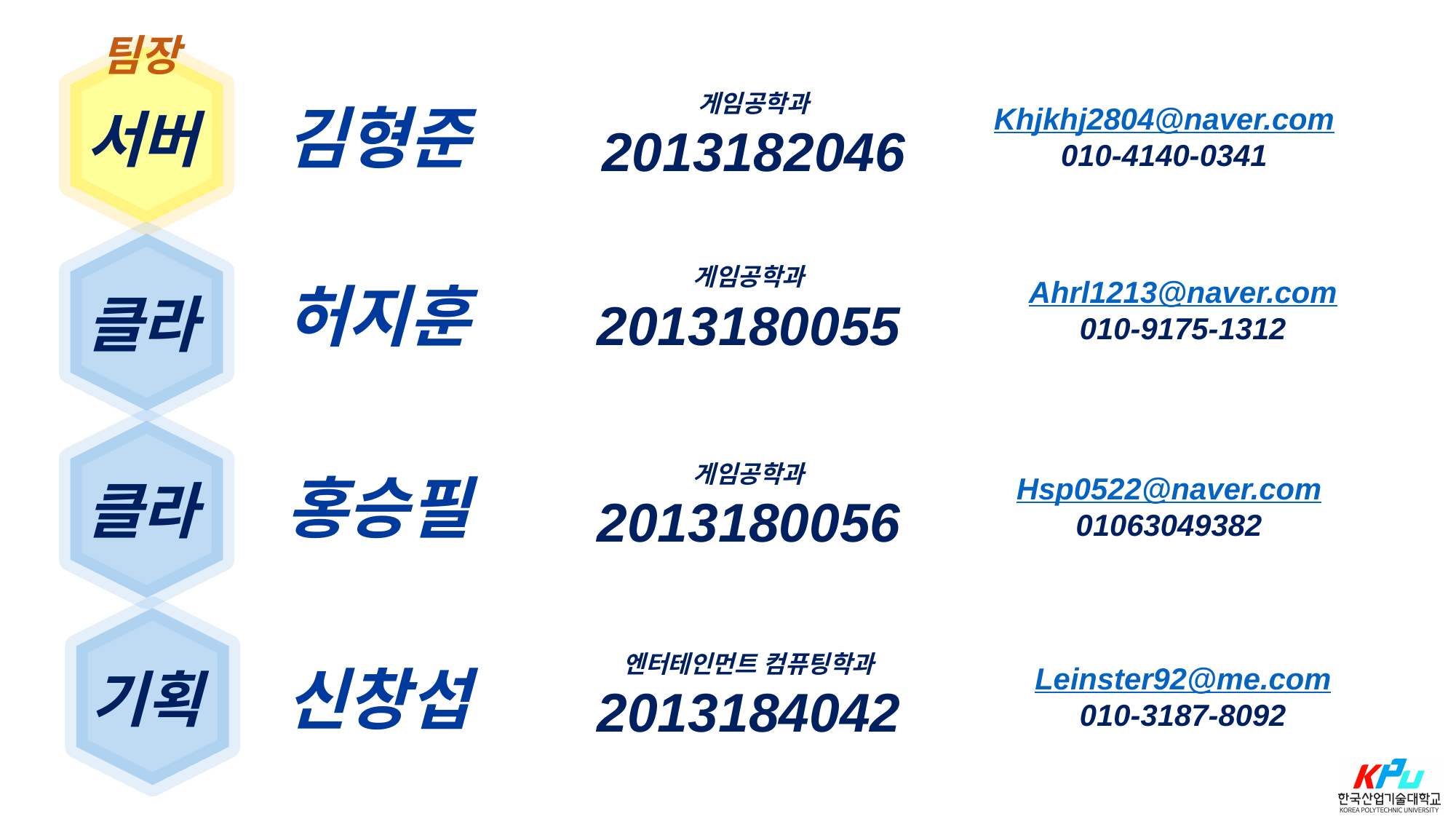

팀장

게임공학과
2013182046
김형준
Khjkhj2804@naver.com
010-4140-0341
서버

게임공학과
2013180055
Ahrl1213@naver.com
010-9175-1312
허지훈
클라

게임공학과
2013180056
홍승필
Hsp0522@naver.com
01063049382
클라

엔터테인먼트 컴퓨팅학과
2013184042
신창섭
Leinster92@me.com
010-3187-8092
기획